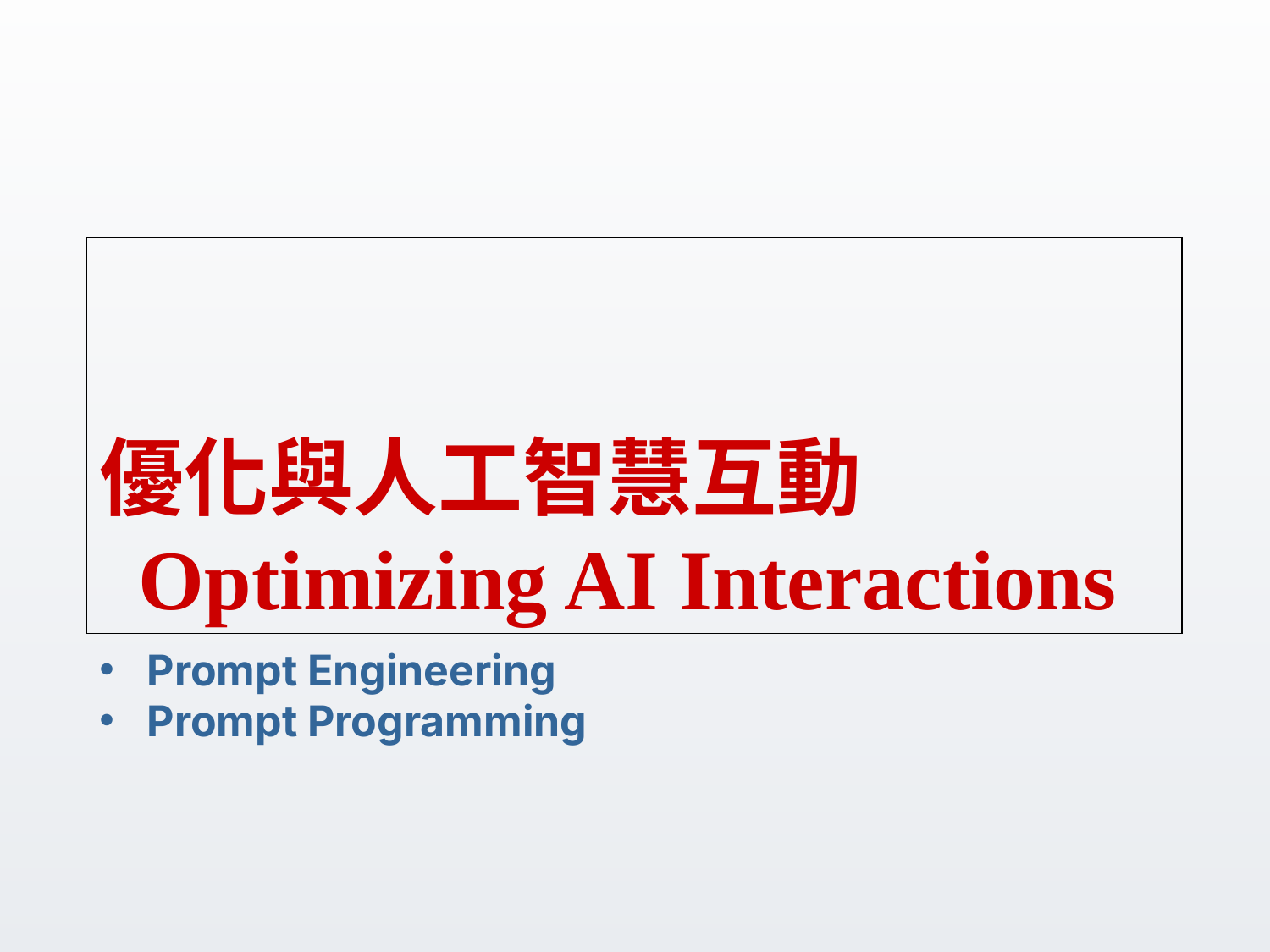

# 優化與人工智慧互動 Optimizing AI Interactions
Prompt Engineering
Prompt Programming